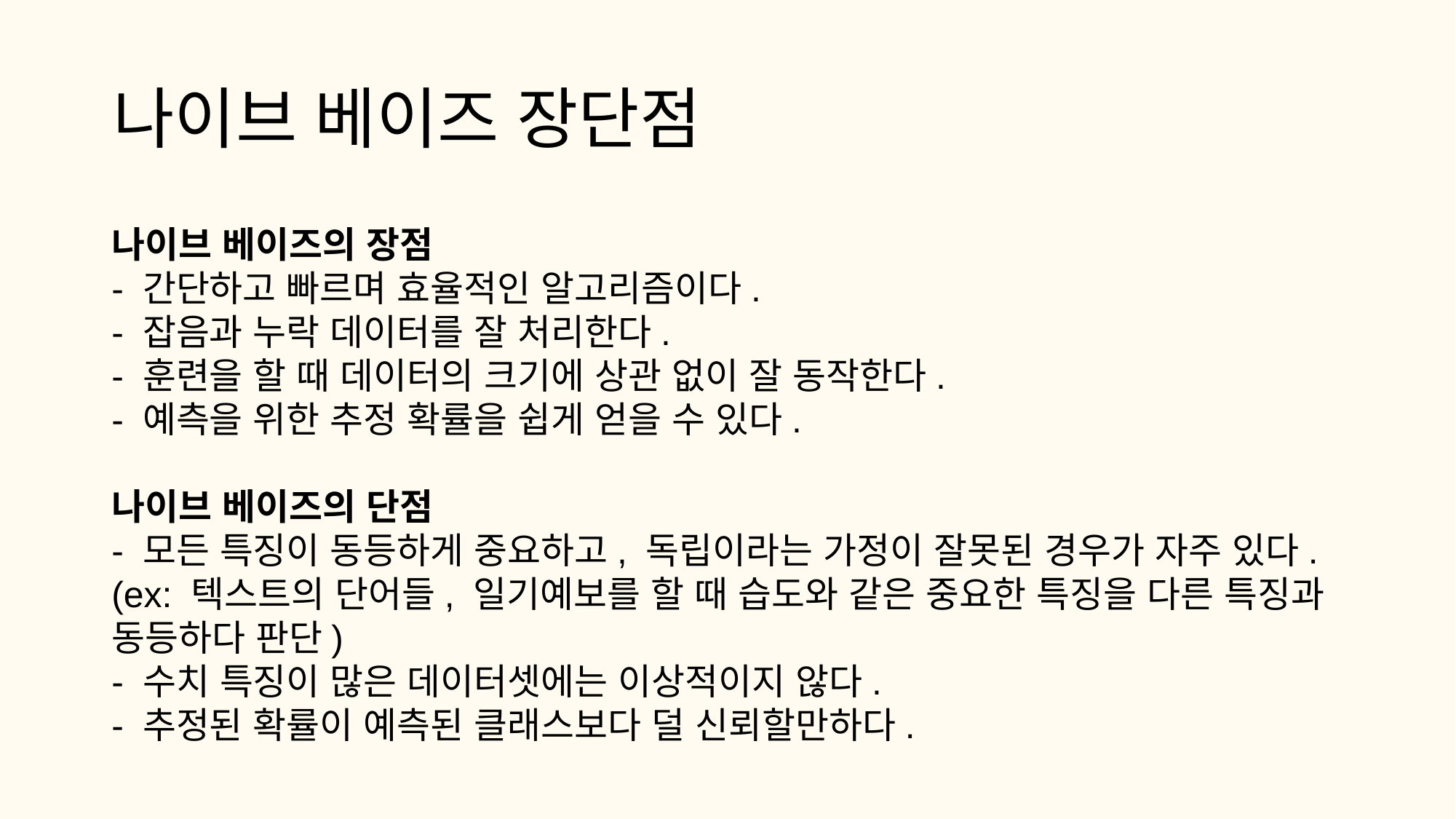

# 나이브 베이즈 장단점
나이브 베이즈의 장점
- 간단하고 빠르며 효율적인 알고리즘이다.
- 잡음과 누락 데이터를 잘 처리한다.
- 훈련을 할 때 데이터의 크기에 상관 없이 잘 동작한다.
- 예측을 위한 추정 확률을 쉽게 얻을 수 있다.

나이브 베이즈의 단점
- 모든 특징이 동등하게 중요하고, 독립이라는 가정이 잘못된 경우가 자주 있다. (ex: 텍스트의 단어들, 일기예보를 할 때 습도와 같은 중요한 특징을 다른 특징과 동등하다 판단)
- 수치 특징이 많은 데이터셋에는 이상적이지 않다. 
- 추정된 확률이 예측된 클래스보다 덜 신뢰할만하다.